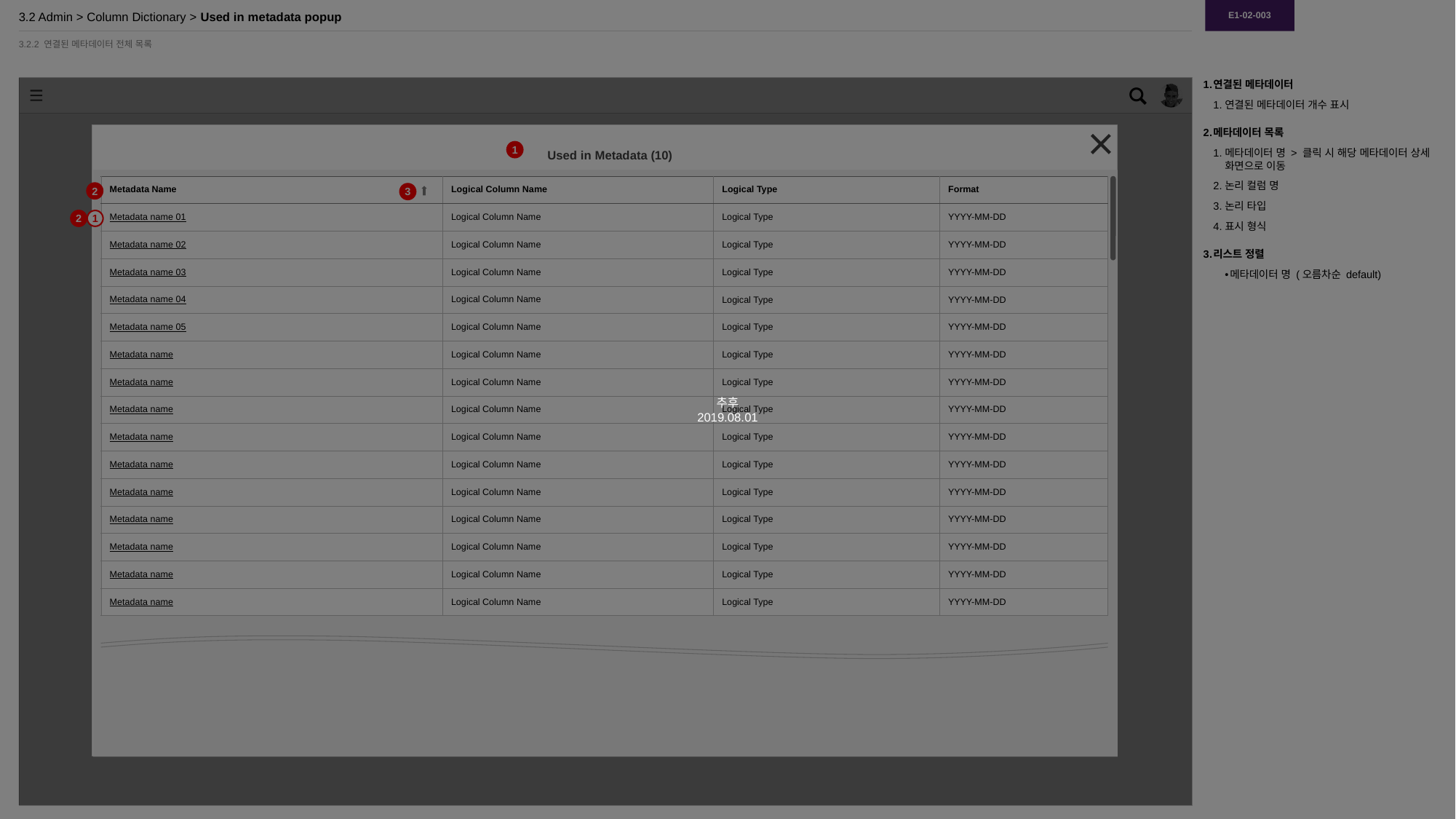

추후
2019.08.01
E1-02-003
# 3.2 Admin > Column Dictionary > Used in metadata popup
3.2.2 연결된 메타데이터 전체 목록
연결된 메타데이터
연결된 메타데이터 개수 표시
메타데이터 목록
메타데이터 명 > 클릭 시 해당 메타데이터 상세 화면으로 이동
논리 컬럼 명
논리 타입
표시 형식
리스트 정렬
메타데이터 명 (오름차순 default)

Used in Metadata (10)
1

| Metadata Name | Logical Column Name | Logical Type | Format |
| --- | --- | --- | --- |
| Metadata name 01 | Logical Column Name | Logical Type | YYYY-MM-DD |
| Metadata name 02 | Logical Column Name | Logical Type | YYYY-MM-DD |
| Metadata name 03 | Logical Column Name | Logical Type | YYYY-MM-DD |
| Metadata name 04 | Logical Column Name | Logical Type | YYYY-MM-DD |
| Metadata name 05 | Logical Column Name | Logical Type | YYYY-MM-DD |
| Metadata name | Logical Column Name | Logical Type | YYYY-MM-DD |
| Metadata name | Logical Column Name | Logical Type | YYYY-MM-DD |
| Metadata name | Logical Column Name | Logical Type | YYYY-MM-DD |
| Metadata name | Logical Column Name | Logical Type | YYYY-MM-DD |
| Metadata name | Logical Column Name | Logical Type | YYYY-MM-DD |
| Metadata name | Logical Column Name | Logical Type | YYYY-MM-DD |
| Metadata name | Logical Column Name | Logical Type | YYYY-MM-DD |
| Metadata name | Logical Column Name | Logical Type | YYYY-MM-DD |
| Metadata name | Logical Column Name | Logical Type | YYYY-MM-DD |
| Metadata name | Logical Column Name | Logical Type | YYYY-MM-DD |
2
3

2
1